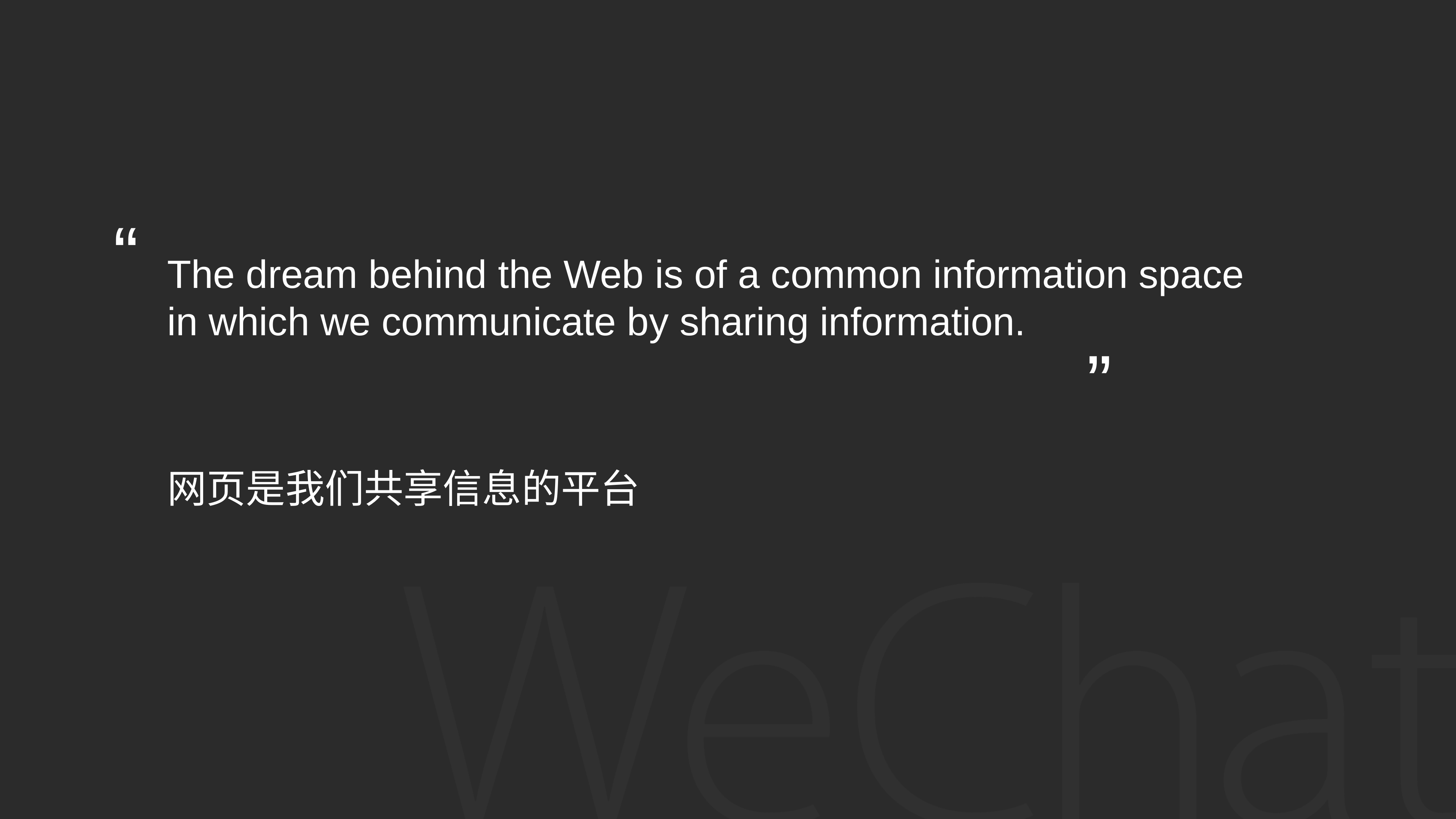

“
The dream behind the Web is of a common information space in which we communicate by sharing information.
”
网页是我们共享信息的平台